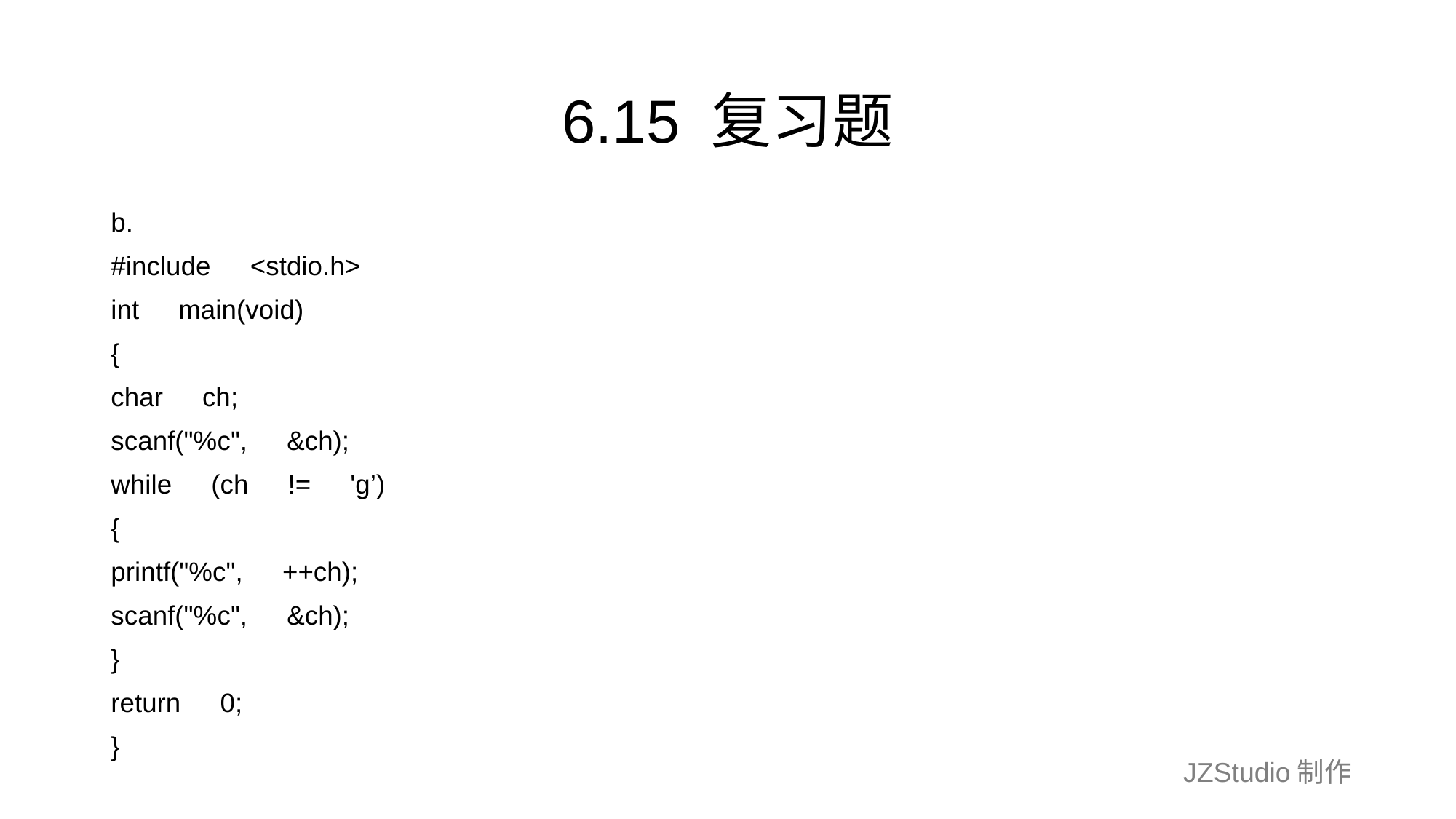

# 6.15 复习题
b.
#include　<stdio.h>
int　main(void)
{
char　ch;
scanf("%c",　&ch);
while　(ch　!=　'g’)
{
printf("%c",　++ch);
scanf("%c",　&ch);
}
return　0;
}